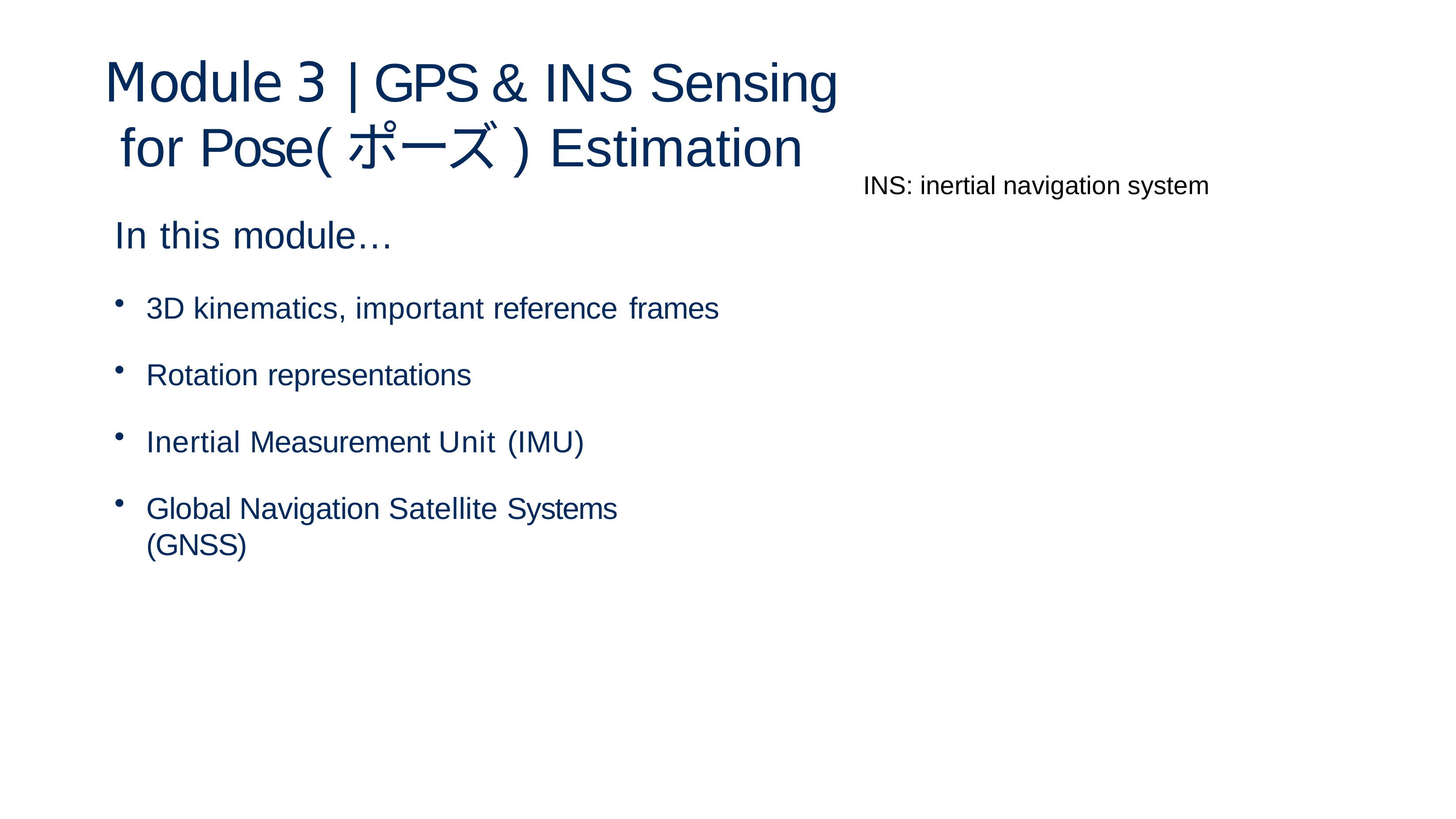

# Module 3 | GPS & INS Sensing  for Pose(ポーズ) Estimation
INS: inertial navigation system
In this module…
3D kinematics, important reference frames
Rotation representations
Inertial Measurement Unit (IMU)
Global Navigation Satellite Systems (GNSS)